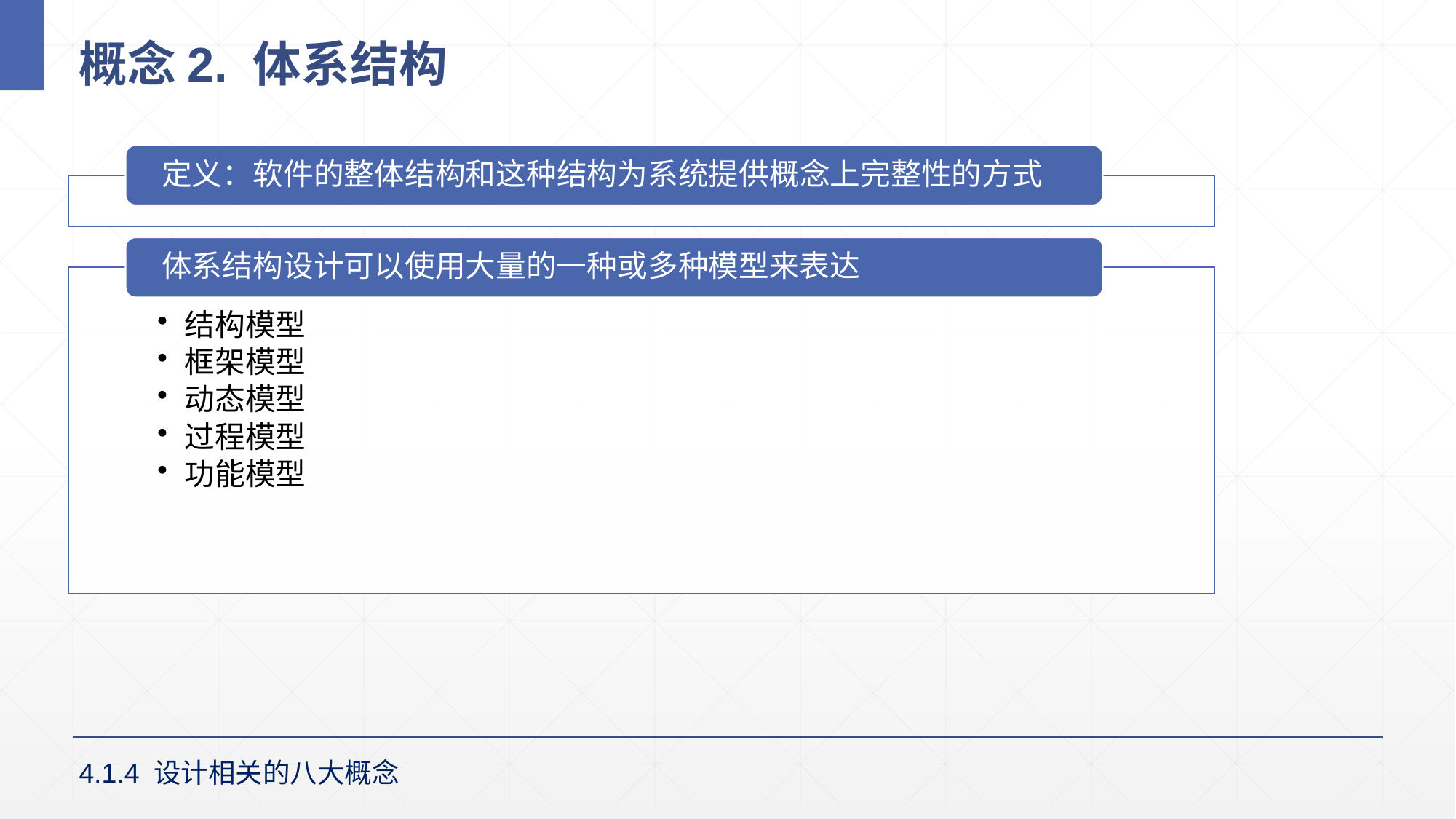

# 概念2. 体系结构
定义：软件的整体结构和这种结构为系统提供概念上完整性的方式
结构模型
框架模型
动态模型
过程模型
功能模型
体系结构设计可以使用大量的一种或多种模型来表达
4.1.4 设计相关的八大概念